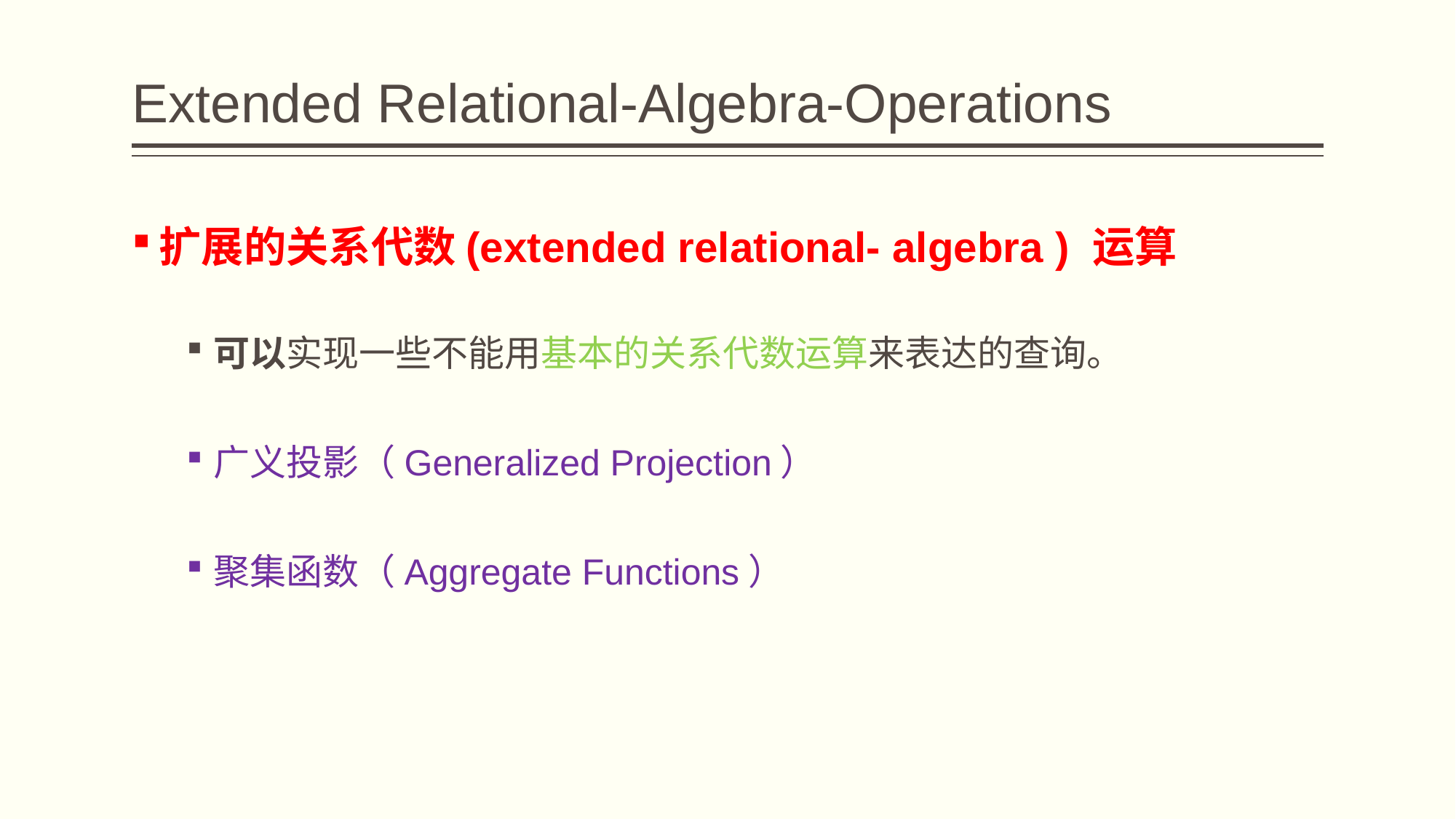

# Extended Relational-Algebra-Operations
扩展的关系代数(extended relational- algebra ) 运算

可以实现一些不能用基本的关系代数运算来表达的查询。

广义投影（Generalized Projection）

聚集函数（Aggregate Functions）